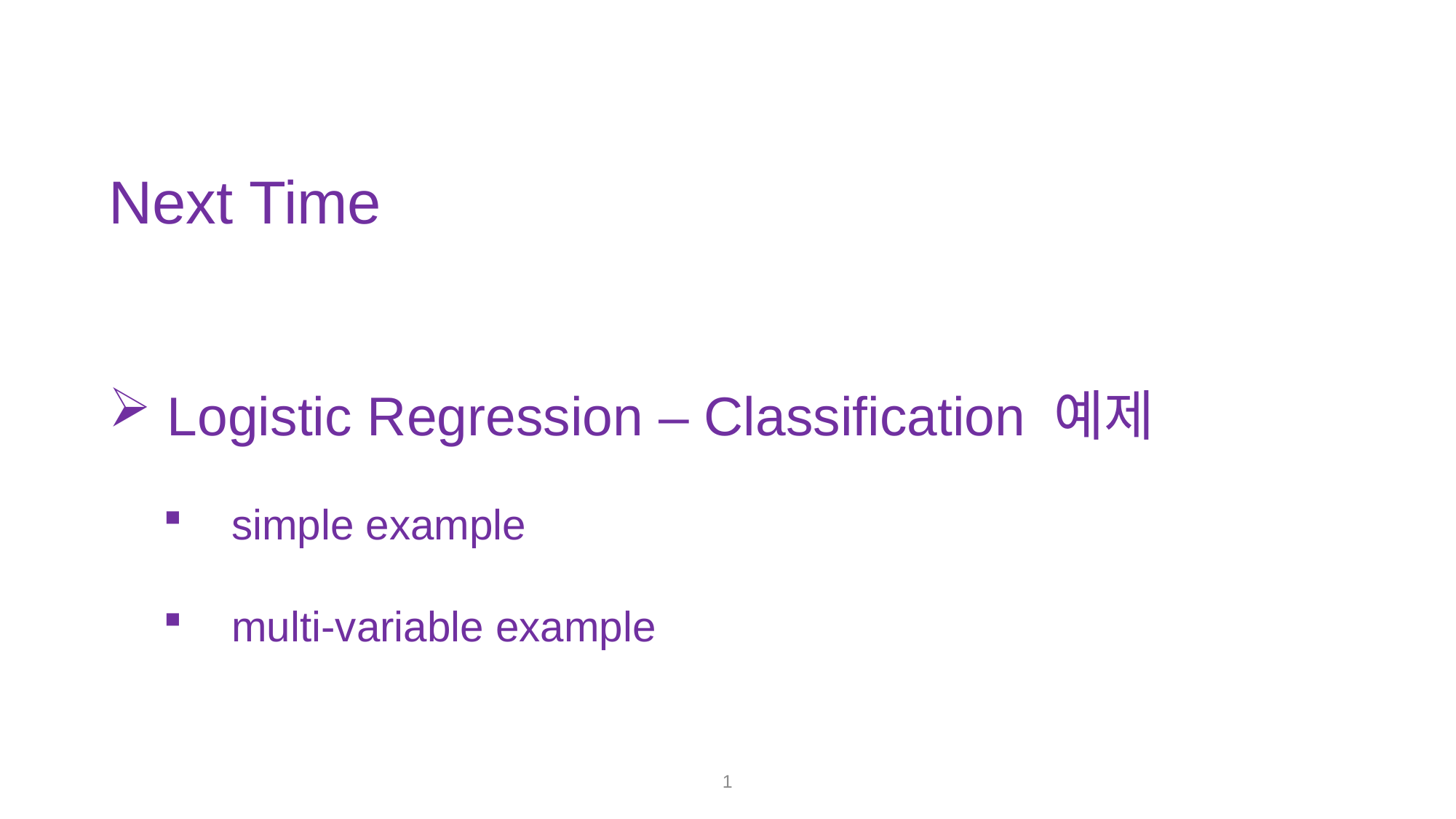

Next Time

 Logistic Regression – Classification 예제

simple example

multi-variable example

1